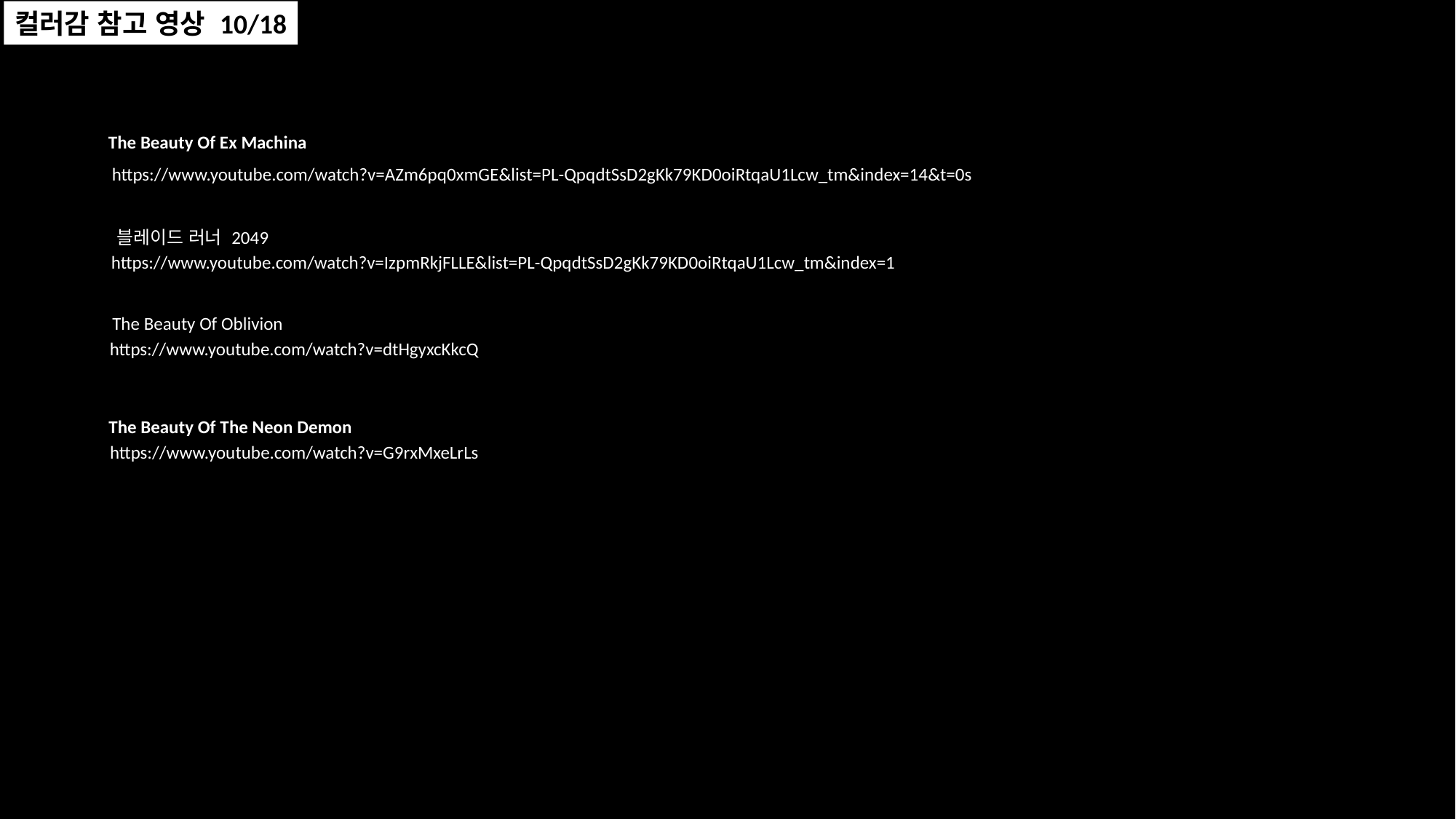

컬러감 참고 영상 10/18
The Beauty Of Ex Machina
https://www.youtube.com/watch?v=AZm6pq0xmGE&list=PL-QpqdtSsD2gKk79KD0oiRtqaU1Lcw_tm&index=14&t=0s
 블레이드 러너 2049
https://www.youtube.com/watch?v=IzpmRkjFLLE&list=PL-QpqdtSsD2gKk79KD0oiRtqaU1Lcw_tm&index=1
 The Beauty Of Oblivion
https://www.youtube.com/watch?v=dtHgyxcKkcQ
The Beauty Of The Neon Demon
https://www.youtube.com/watch?v=G9rxMxeLrLs